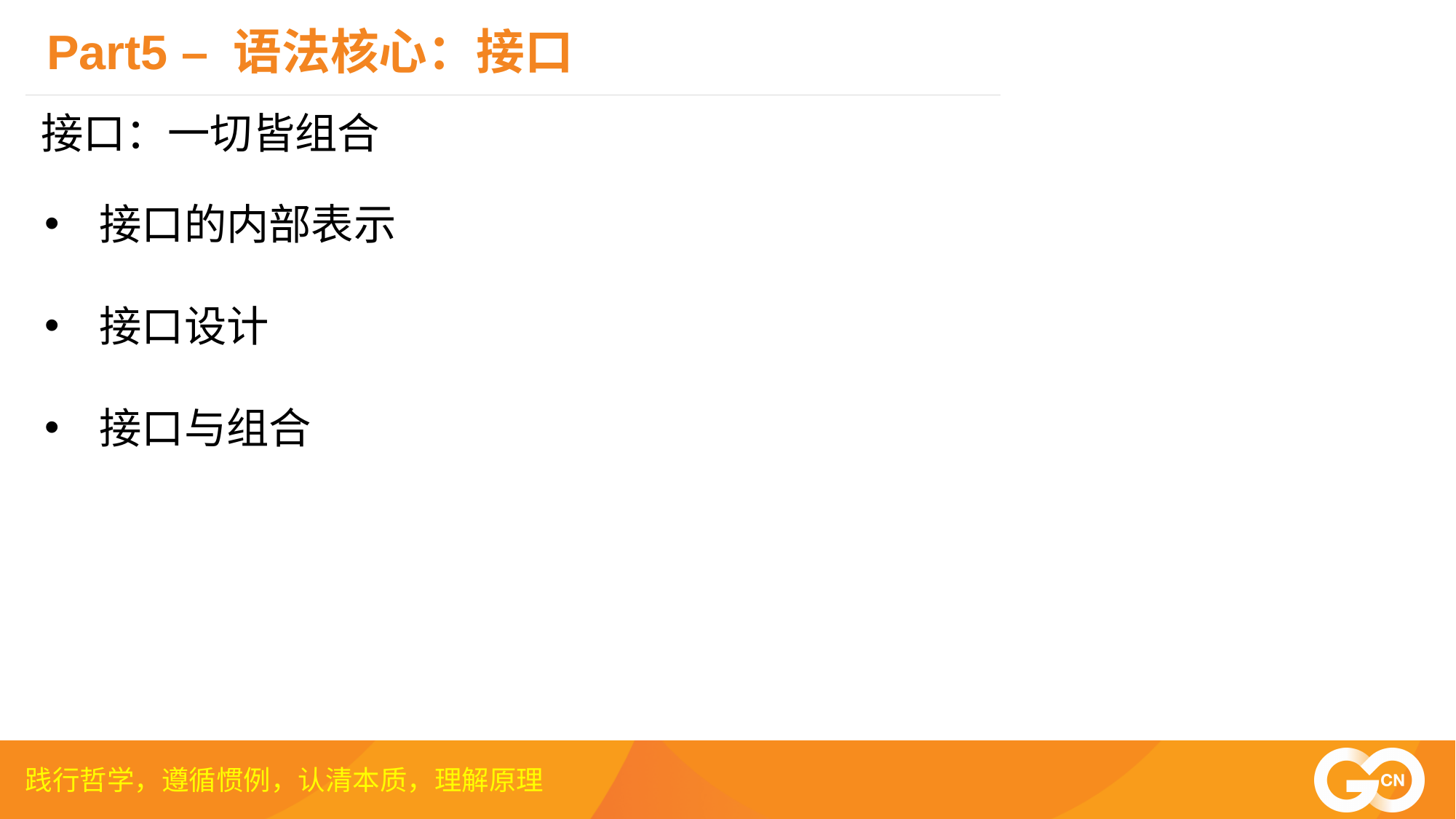

Part5 – 语法核心：接口
接口：一切皆组合

接口的内部表示

接口设计

接口与组合
践行哲学，遵循惯例，认清本质，理解原理